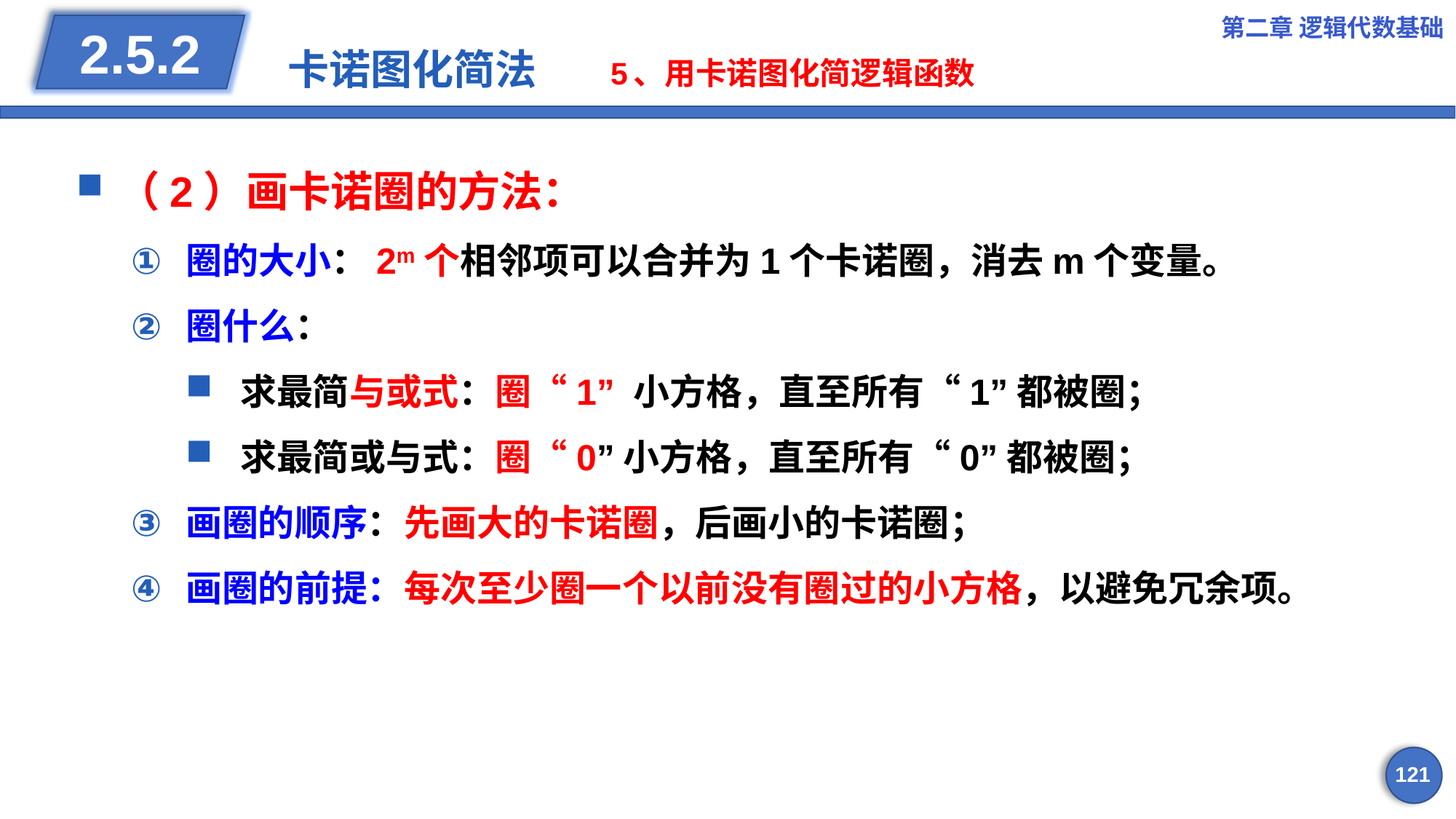

第二章 逻辑代数基础
# 卡诺图化简法       5、用卡诺图化简逻辑函数
2.5.2
（2）画卡诺圈的方法：
圈的大小：2m个相邻项可以合并为1个卡诺圈，消去m个变量。
圈什么：
求最简与或式：圈“1” 小方格，直至所有“1”都被圈；
求最简或与式：圈“0”小方格，直至所有“0”都被圈；
画圈的顺序：先画大的卡诺圈，后画小的卡诺圈；
画圈的前提：每次至少圈一个以前没有圈过的小方格，以避免冗余项。
121